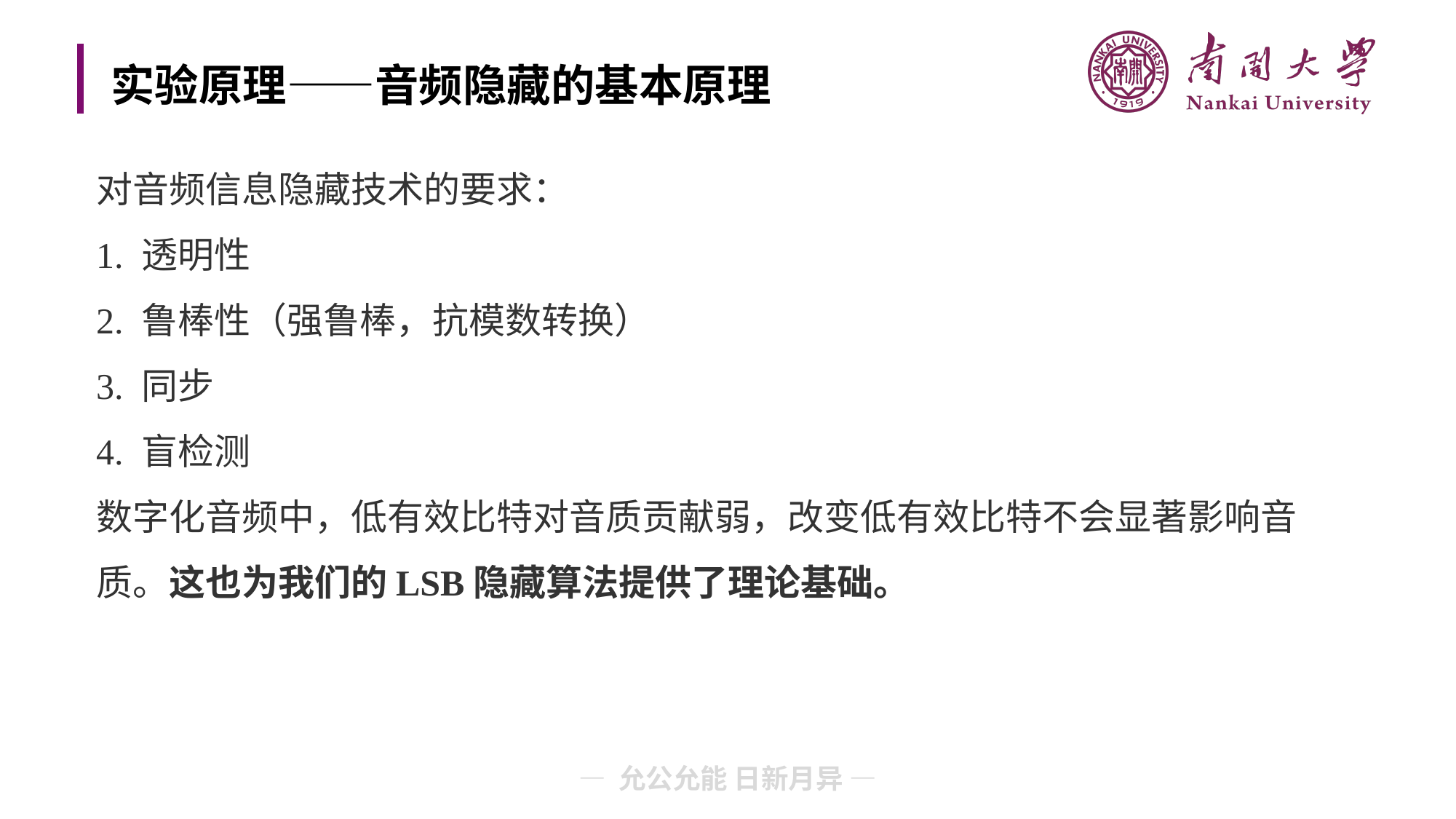

# 实验原理——音频隐藏的基本原理
对音频信息隐藏技术的要求：
1. 透明性
2. 鲁棒性（强鲁棒，抗模数转换）
3. 同步
4. 盲检测
数字化音频中，低有效比特对音质贡献弱，改变低有效比特不会显著影响音质。这也为我们的LSB隐藏算法提供了理论基础。